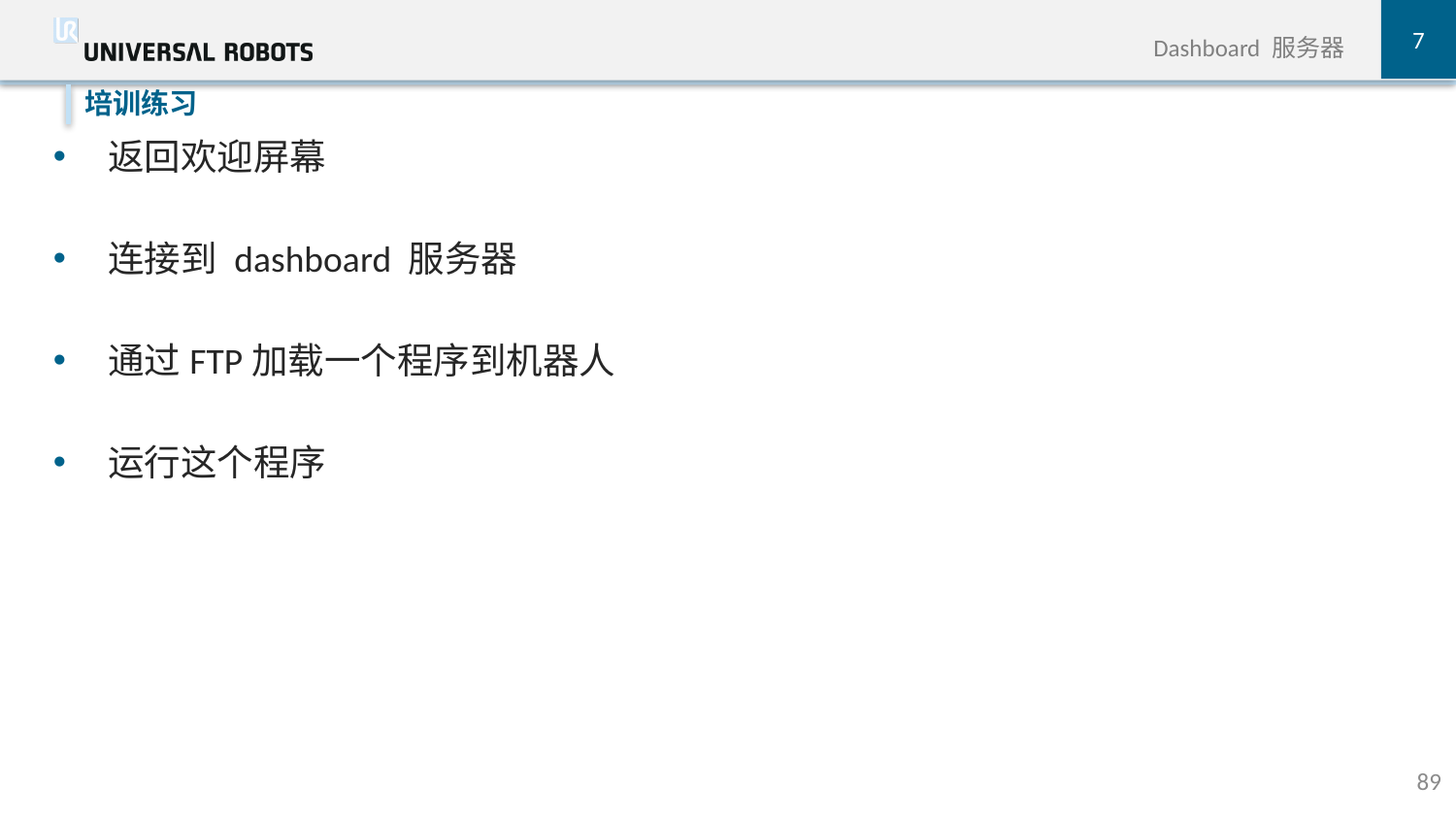

7
Dashboard 服务器

返回欢迎屏幕

连接到 dashboard 服务器

通过FTP加载一个程序到机器人

运行这个程序
培训练习
89